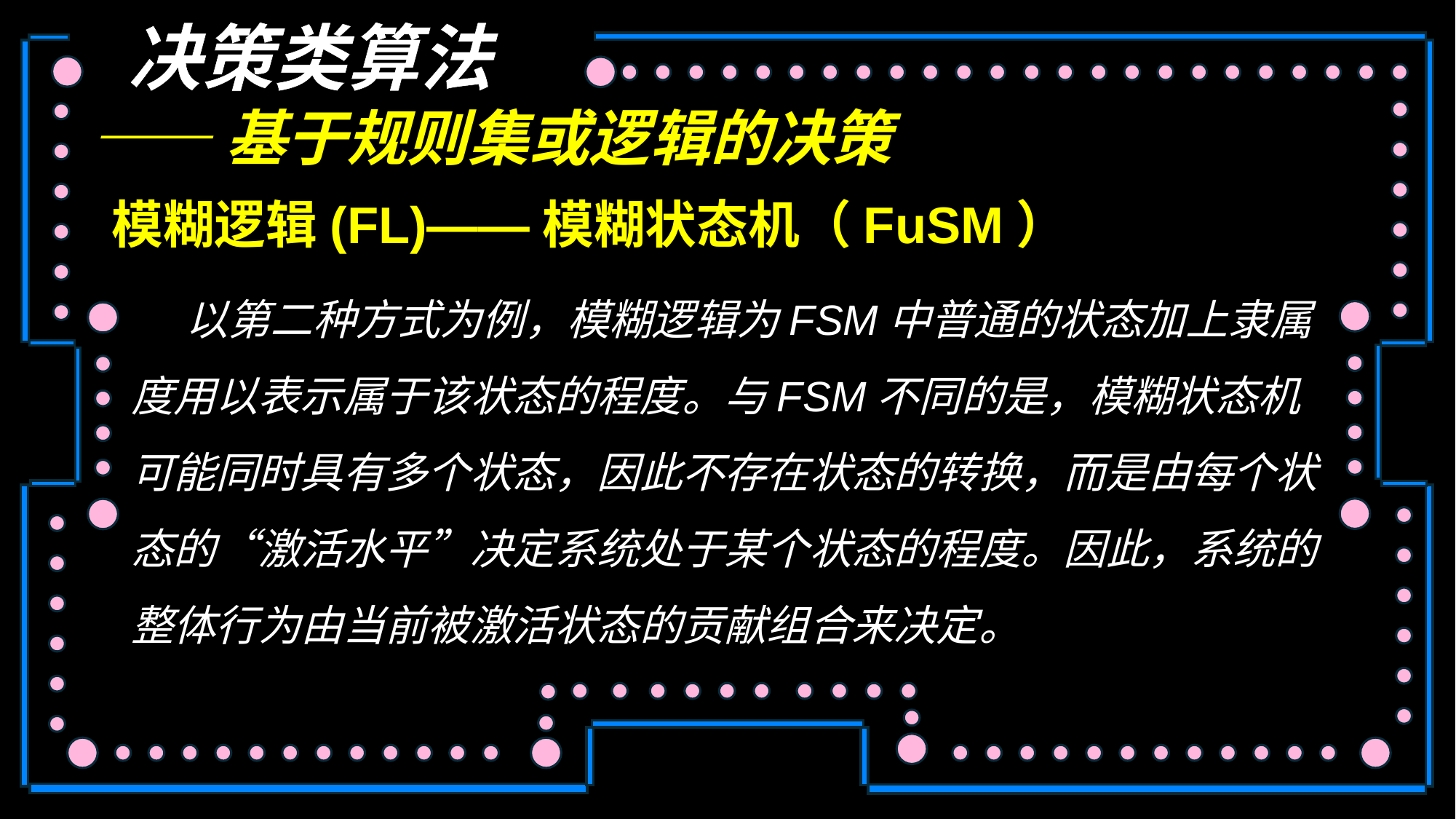

决策类算法

——基于规则集或逻辑的决策

模糊逻辑(FL)——模糊状态机（FuSM）

以第二种方式为例，模糊逻辑为FSM中普通的状态加上隶属度用以表示属于该状态的程度。与FSM不同的是，模糊状态机可能同时具有多个状态，因此不存在状态的转换，而是由每个状态的“激活水平”决定系统处于某个状态的程度。因此，系统的整体行为由当前被激活状态的贡献组合来决定。